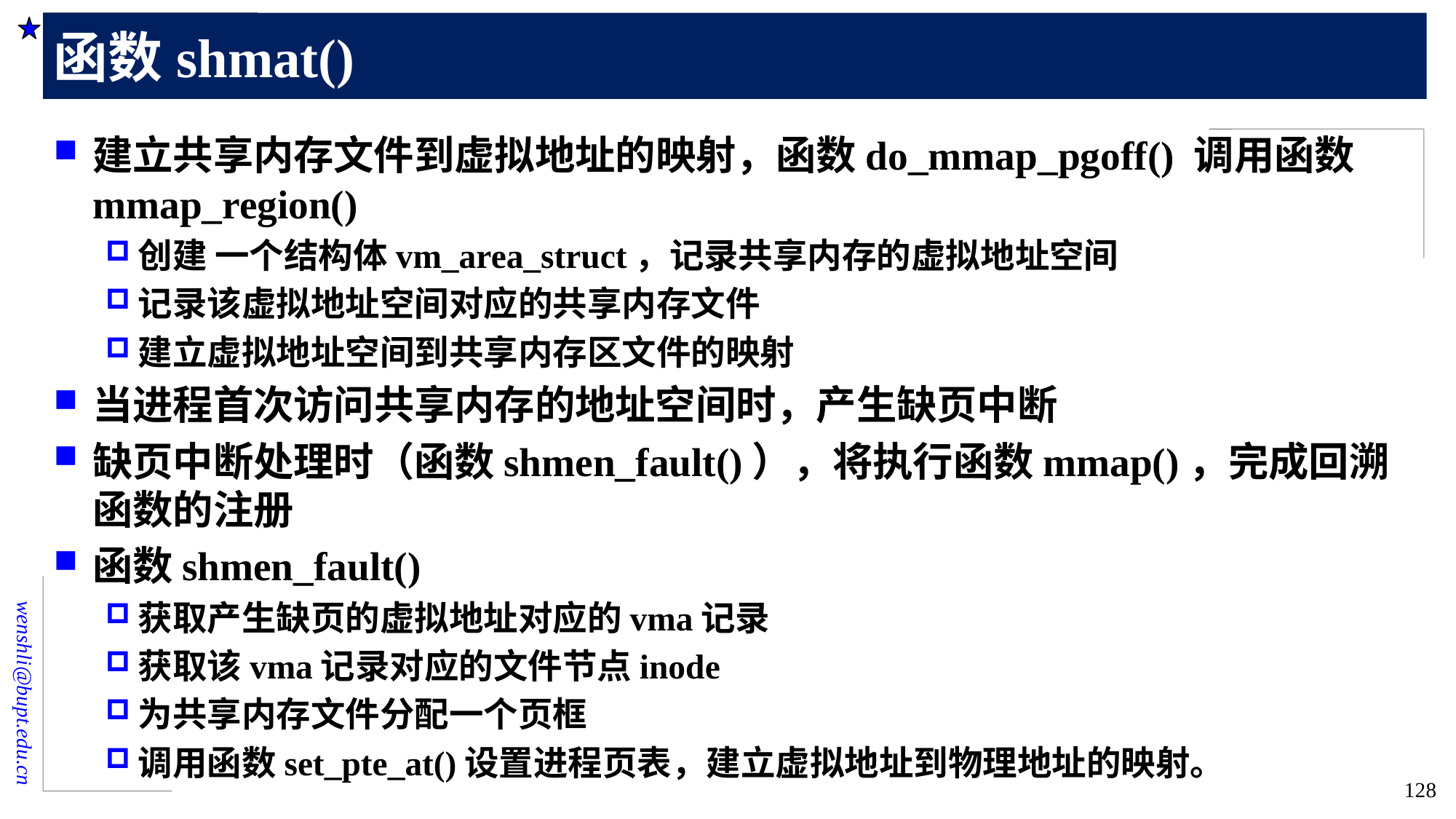

# 函数shmat()
建立共享内存文件到虚拟地址的映射，函数do_mmap_pgoff() 调用函数mmap_region()
创建 一个结构体vm_area_struct，记录共享内存的虚拟地址空间
记录该虚拟地址空间对应的共享内存文件
建立虚拟地址空间到共享内存区文件的映射
当进程首次访问共享内存的地址空间时，产生缺页中断
缺页中断处理时（函数shmen_fault()），将执行函数mmap()，完成回溯函数的注册
函数shmen_fault()
获取产生缺页的虚拟地址对应的vma记录
获取该vma记录对应的文件节点inode
为共享内存文件分配一个页框
调用函数set_pte_at()设置进程页表，建立虚拟地址到物理地址的映射。
128